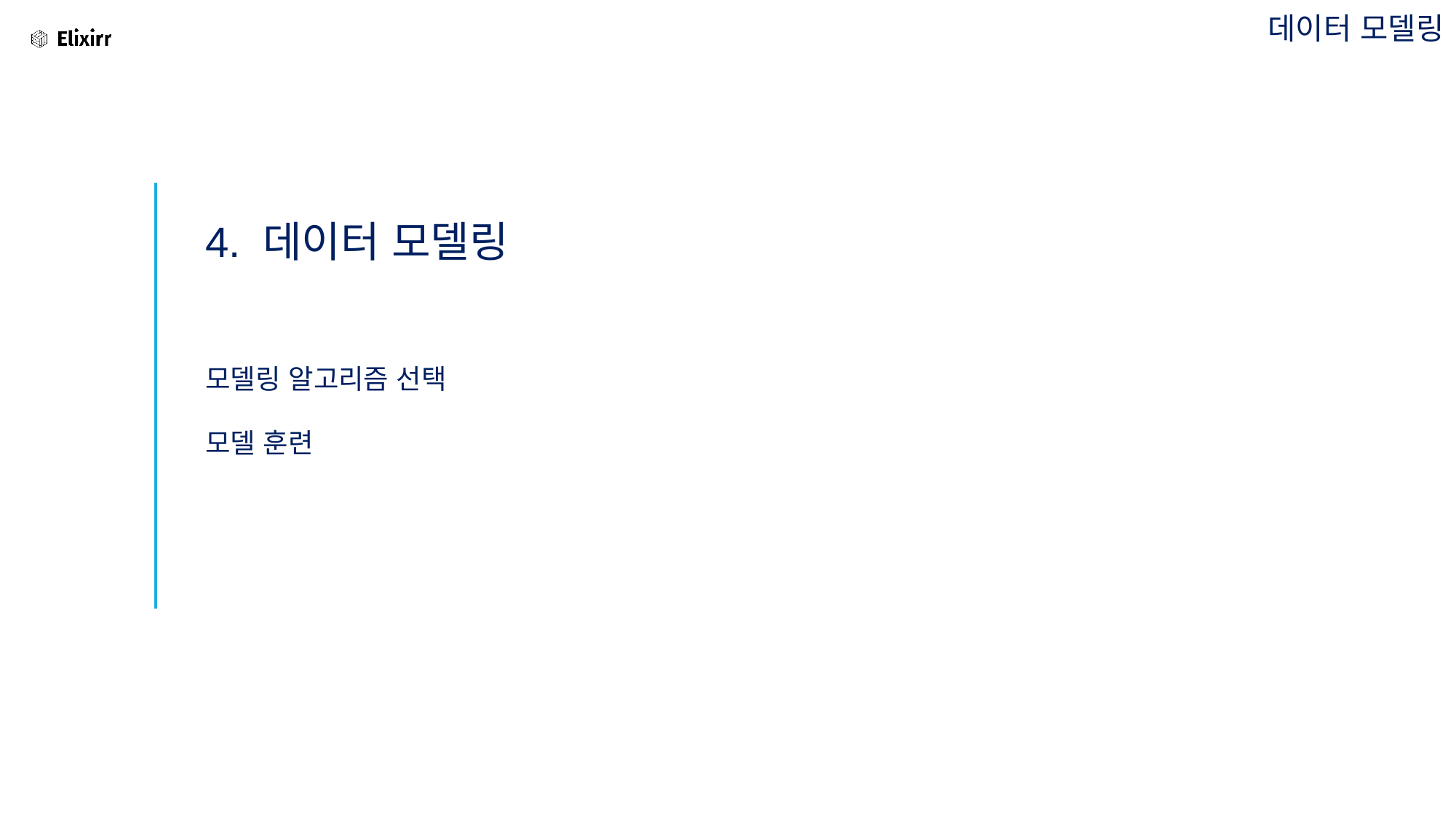

데이터 모델링
# 4. 데이터 모델링
모델링 알고리즘 선택
모델 훈련